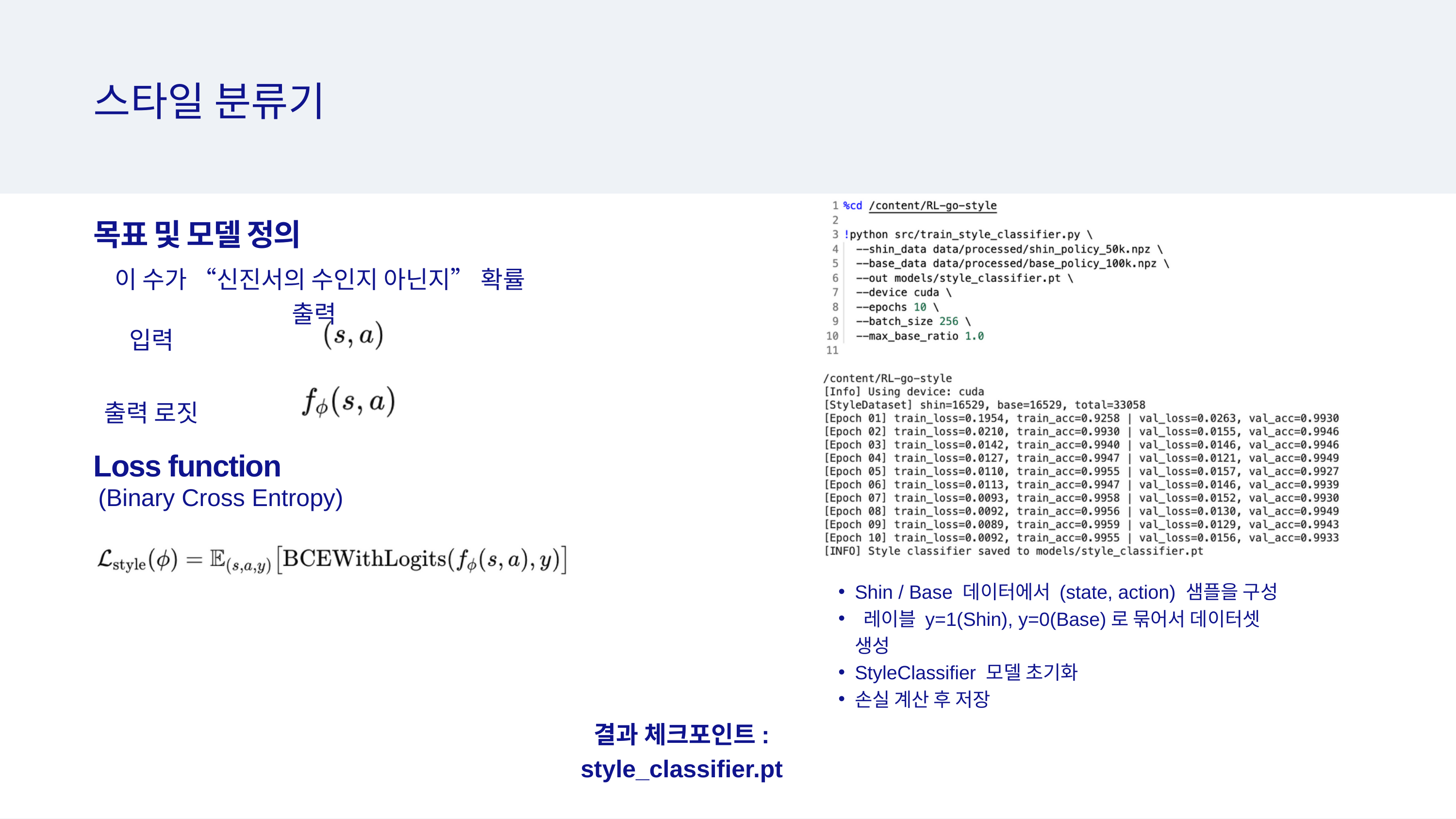

스타일 분류기

목표 및 모델 정의
 이 수가 “신진서의 수인지 아닌지” 확률 출력

입력

출력 로짓
Loss function
(Binary Cross Entropy)

Shin / Base 데이터에서 (state, action) 샘플을 구성
 레이블 y=1(Shin), y=0(Base)로 묶어서 데이터셋 생성
StyleClassifier 모델 초기화
손실 계산 후 저장
결과 체크포인트: style_classifier.pt